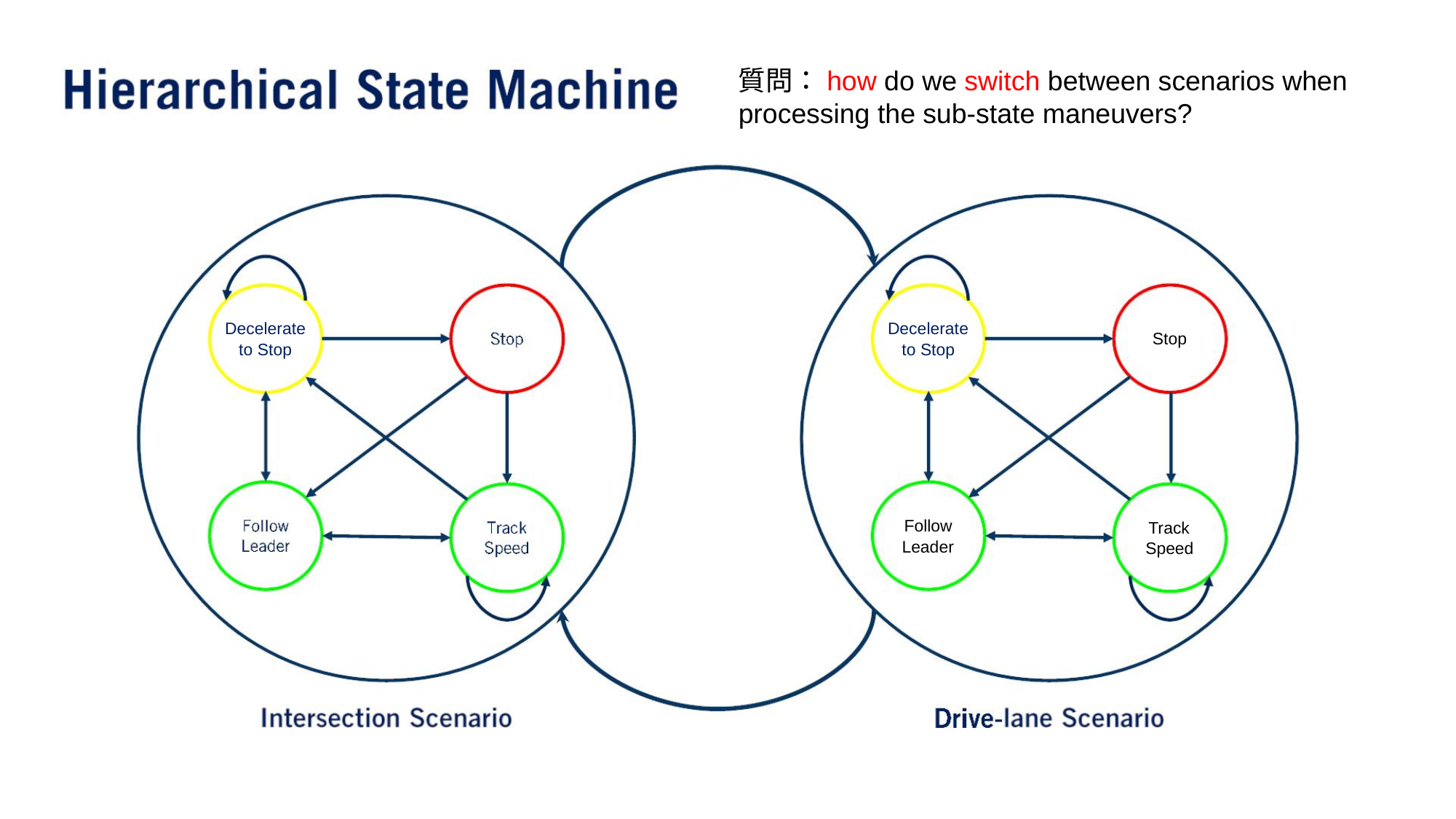

質問：how do we switch between scenarios when processing the sub-state maneuvers?
Decelerate
to Stop
Decelerate
to Stop
Stop
Follow
Leader
Track
Speed